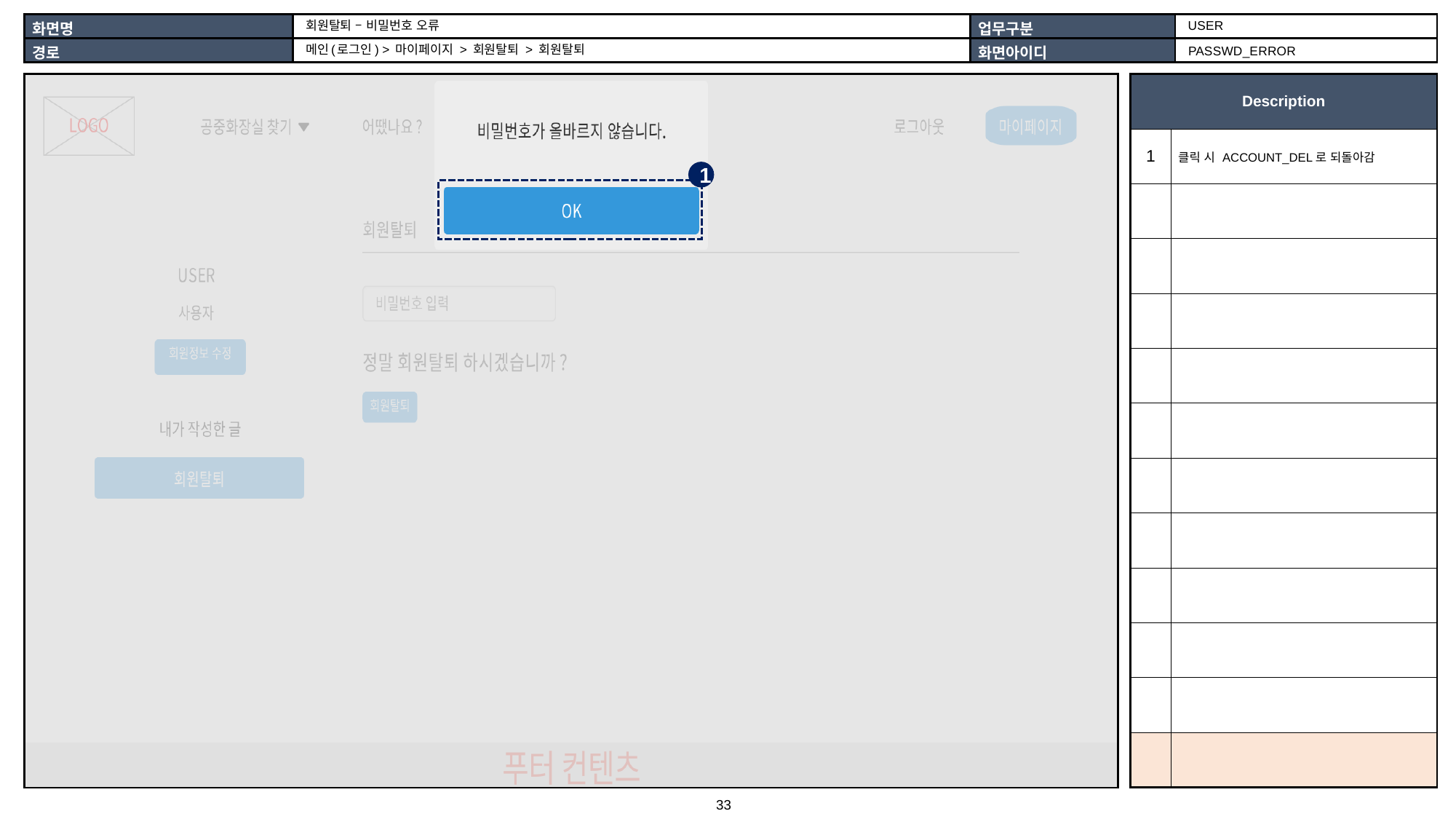

USER
회원탈퇴 – 비밀번호 오류
메인(로그인) > 마이페이지 > 회원탈퇴 > 회원탈퇴
PASSWD_ERROR
|  |
| --- |
| Description |  |
| --- | --- |
| 1 | 클릭 시 ACCOUNT\_DEL로 되돌아감 |
|  |  |
|  |  |
|  |  |
|  |  |
|  |  |
|  |  |
|  |  |
|  |  |
|  |  |
|  |  |
|  |  |
1